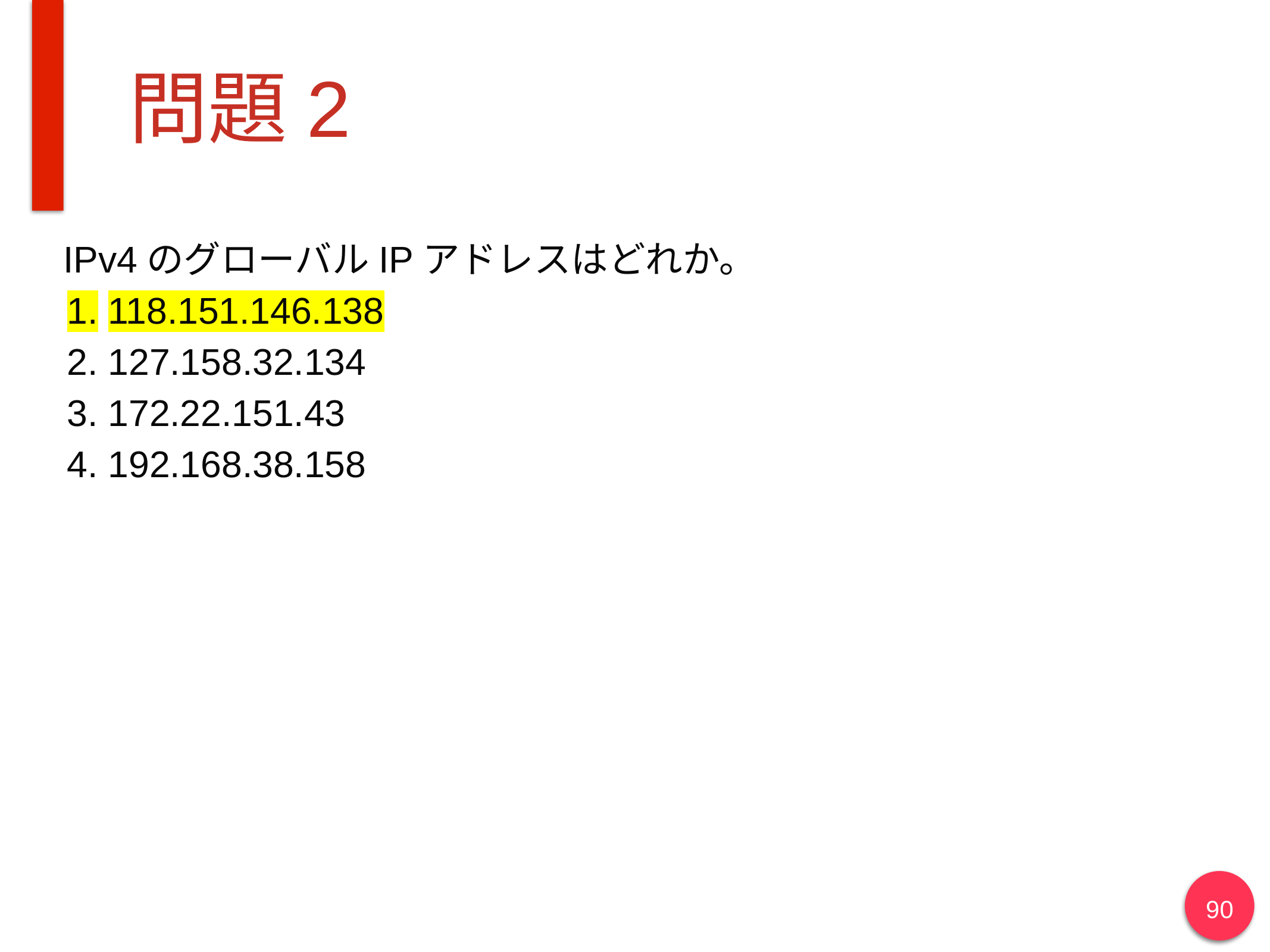

# 問題2
IPv4のグローバルIPアドレスはどれか。
118.151.146.138
127.158.32.134
172.22.151.43
192.168.38.158

90